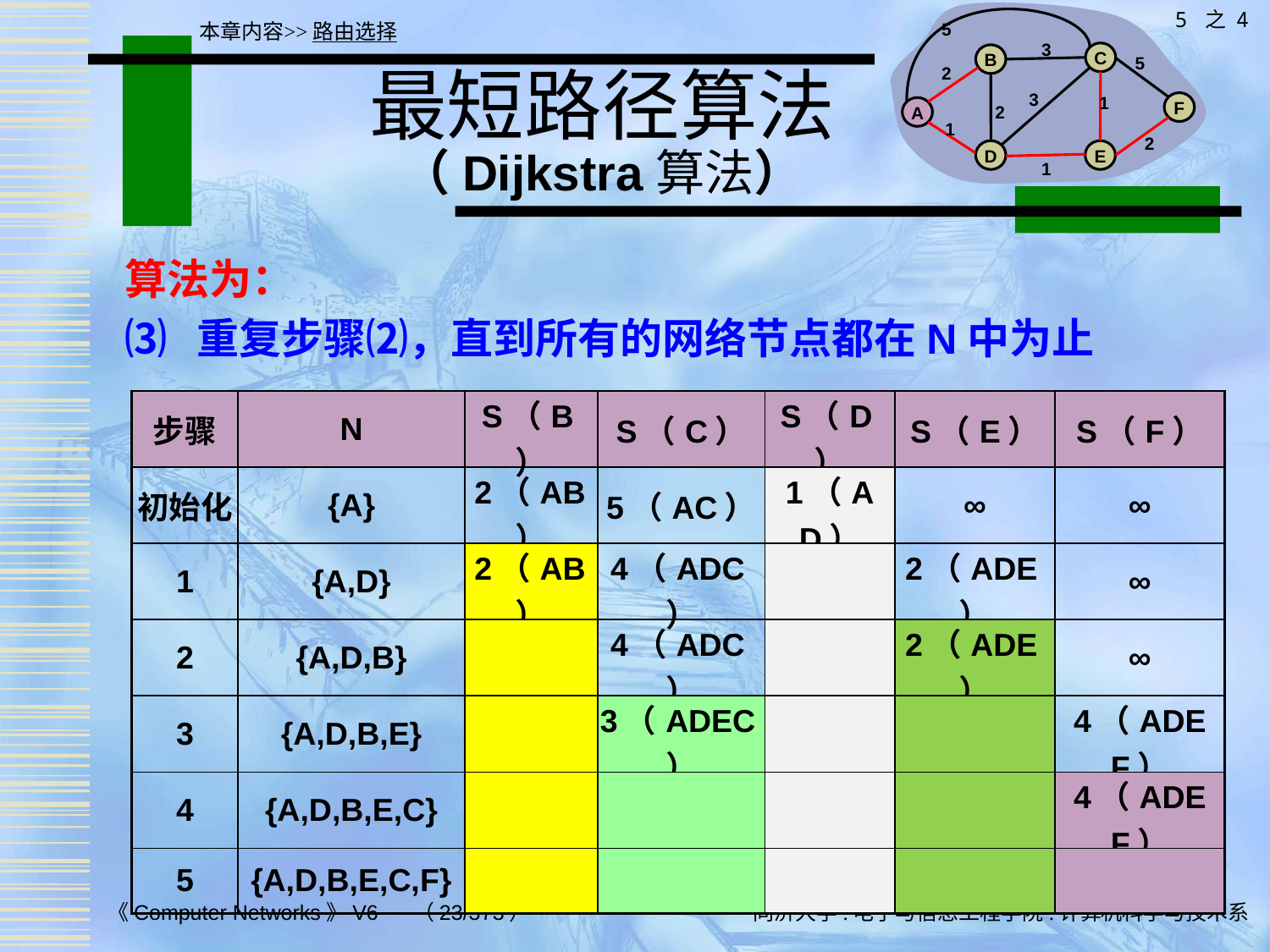

5 之 4

5
3
C
B
5
2
3
1
F
2
A
1
2
D
E
1
本章内容>>路由选择
# 最短路径算法 （Dijkstra算法）
算法为：
⑶  重复步骤⑵，直到所有的网络节点都在N中为止
| 步骤 | N | S（B） | S（C） | S（D） | S（E） | S（F） |
| --- | --- | --- | --- | --- | --- | --- |
| 初始化 | {A} | 2（AB） | 5（AC） | 1（AD） | ∞ | ∞ |
| 1 | {A,D} | 2（AB） | 4（ADC） |  | 2（ADE） | ∞ |
| 2 | {A,D,B} |  | 4（ADC） |  | 2（ADE） | ∞ |
| 3 | {A,D,B,E} |  | 3（ADEC） |  |  | 4（ADEF） |
| 4 | {A,D,B,E,C} |  |  |  |  | 4（ADEF） |
| 5 | {A,D,B,E,C,F} |  |  |  |  |  |